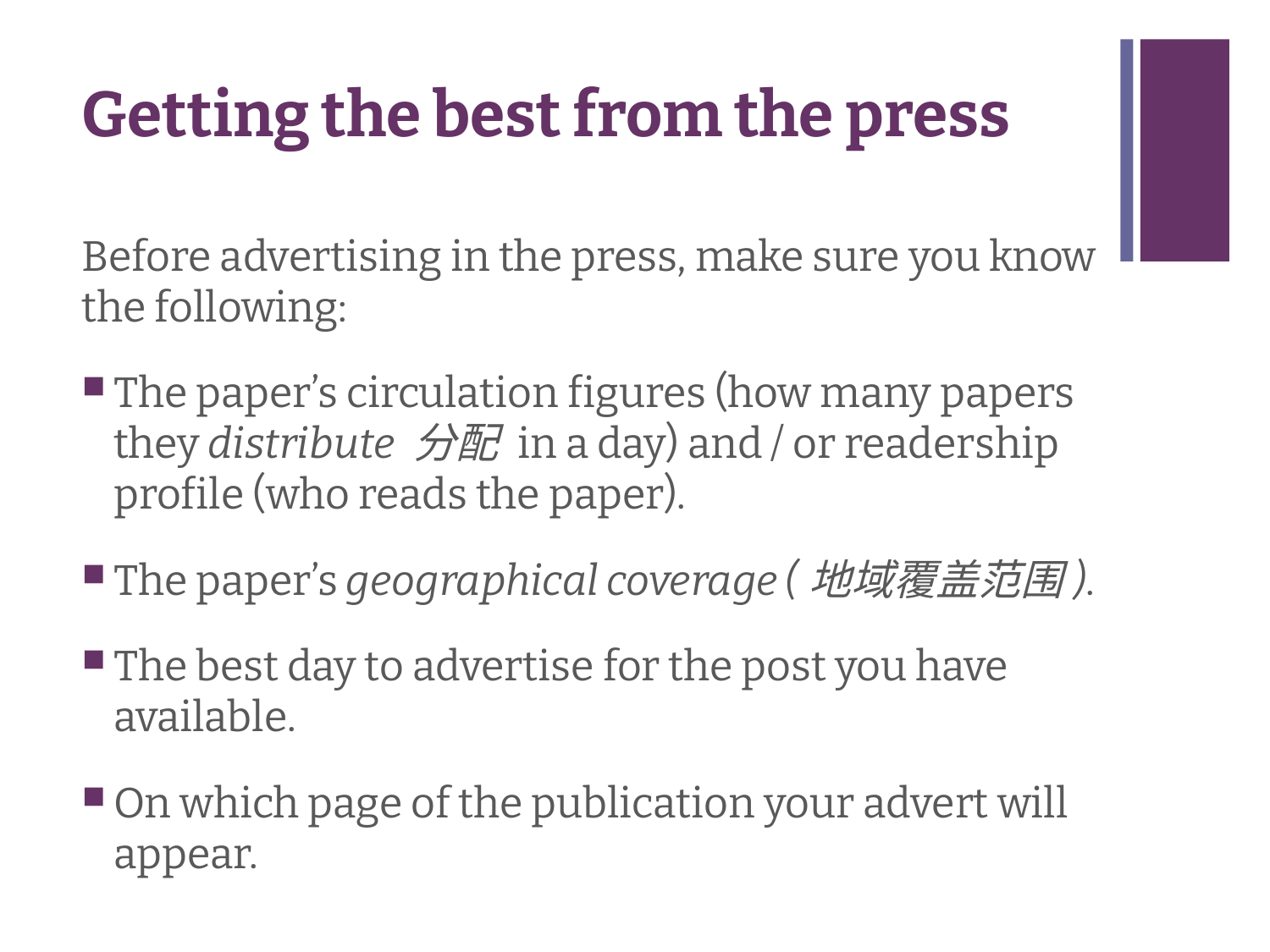

# Getting the best from the press
Before advertising in the press, make sure you know the following:
The paper’s circulation figures (how many papers they distribute 分配 in a day) and / or readership profile (who reads the paper).
The paper’s geographical coverage (地域覆盖范围).
The best day to advertise for the post you have available.
On which page of the publication your advert will appear.